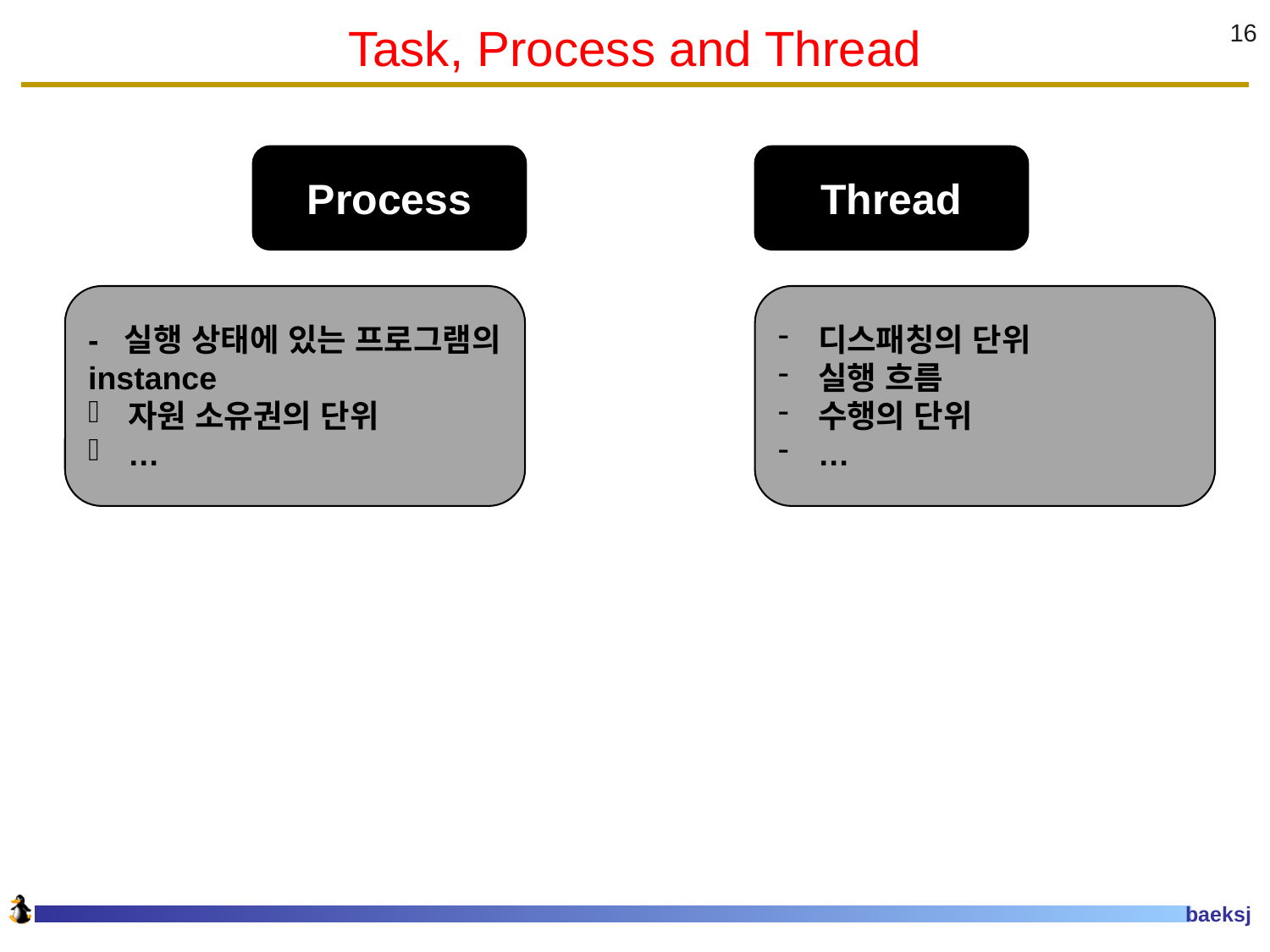

# Task, Process and Thread
16
Process
Thread
-  실행 상태에 있는 프로그램의
instance
자원 소유권의 단위
…
디스패칭의 단위
실행 흐름
수행의 단위
…